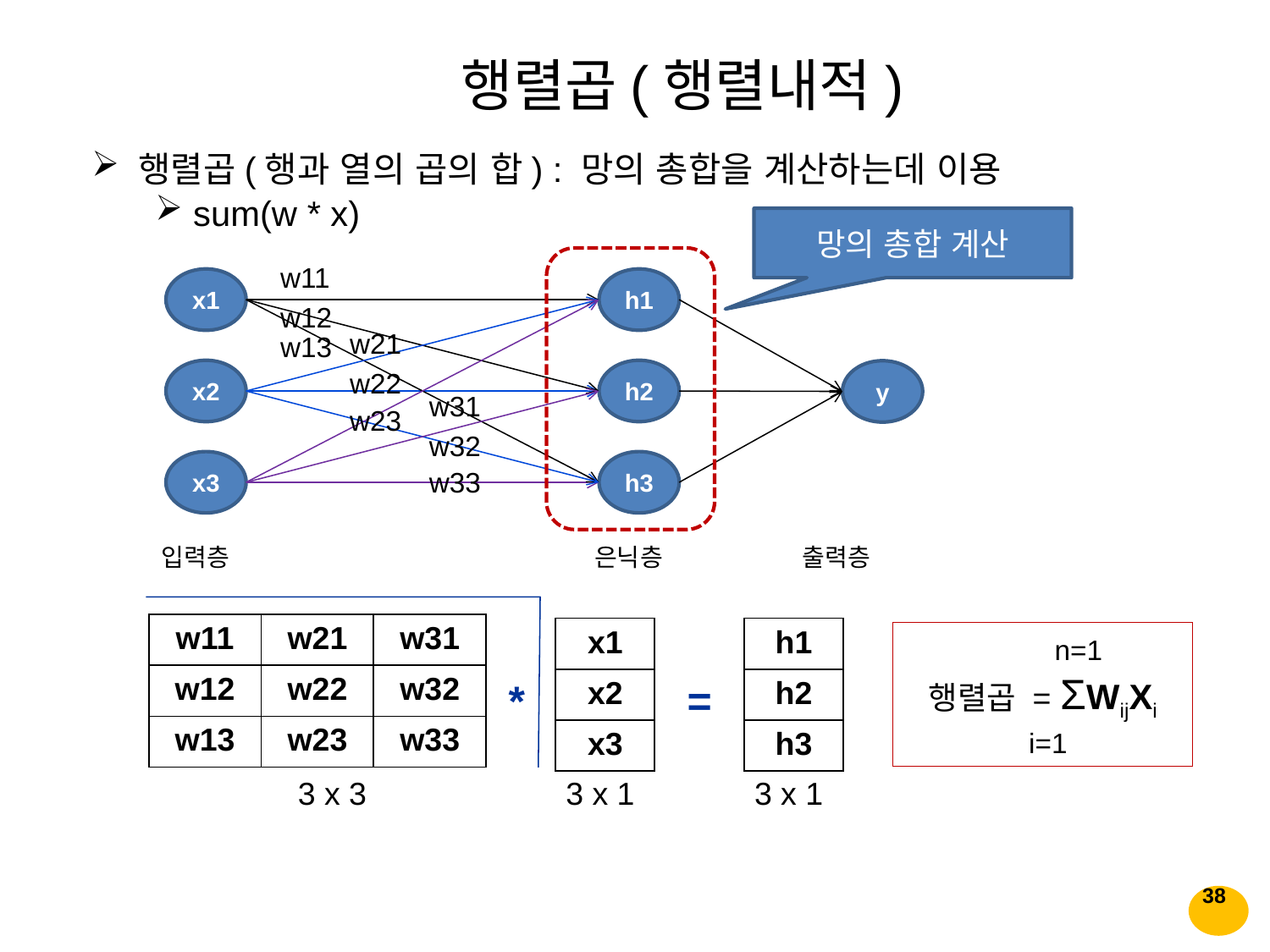

행렬곱(행렬내적)
 행렬곱(행과 열의 곱의 합) : 망의 총합을 계산하는데 이용
 sum(w * x)
망의 총합 계산

w11
x1
h1
w12
w21
w13
w22
x2
h2
y
w31
w23
w32
x3
h3
w33
출력층
은닉층
입력층

| w11 | w21 | w31 |
| --- | --- | --- |
| w12 | w22 | w32 |
| w13 | w23 | w33 |
| x1 |
| --- |
| x2 |
| x3 |
| h1 |
| --- |
| h2 |
| h3 |
        n=1
행렬곱 = ΣWijXi
              i=1
*
=
3 x 3
3 x 1
3 x 1
38